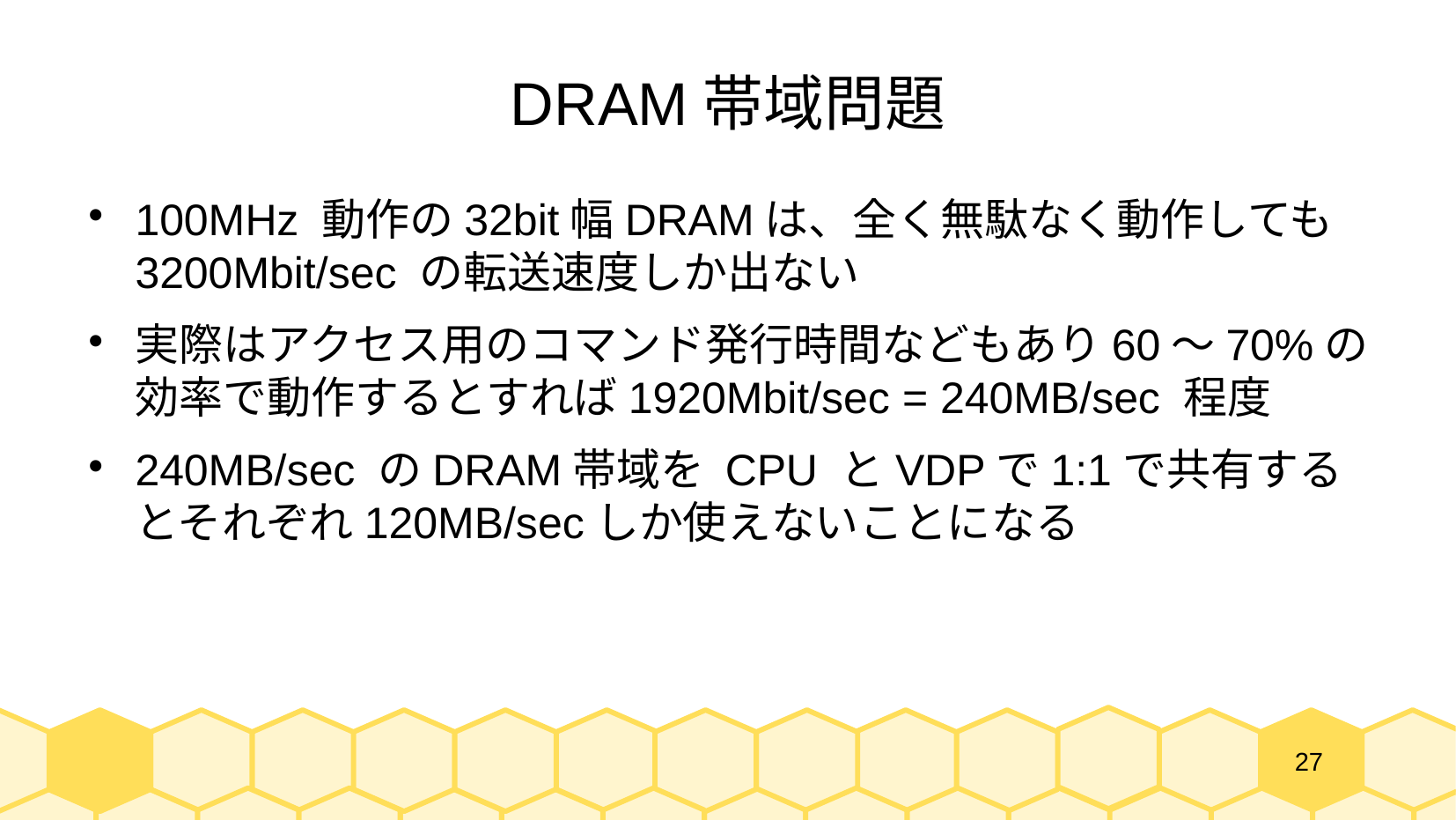

# DRAM帯域問題
100MHz 動作の32bit幅DRAMは、全く無駄なく動作しても3200Mbit/sec の転送速度しか出ない
実際はアクセス用のコマンド発行時間などもあり60～70%の効率で動作するとすれば1920Mbit/sec = 240MB/sec 程度
240MB/sec のDRAM帯域を CPU とVDPで1:1で共有するとそれぞれ120MB/secしか使えないことになる
27